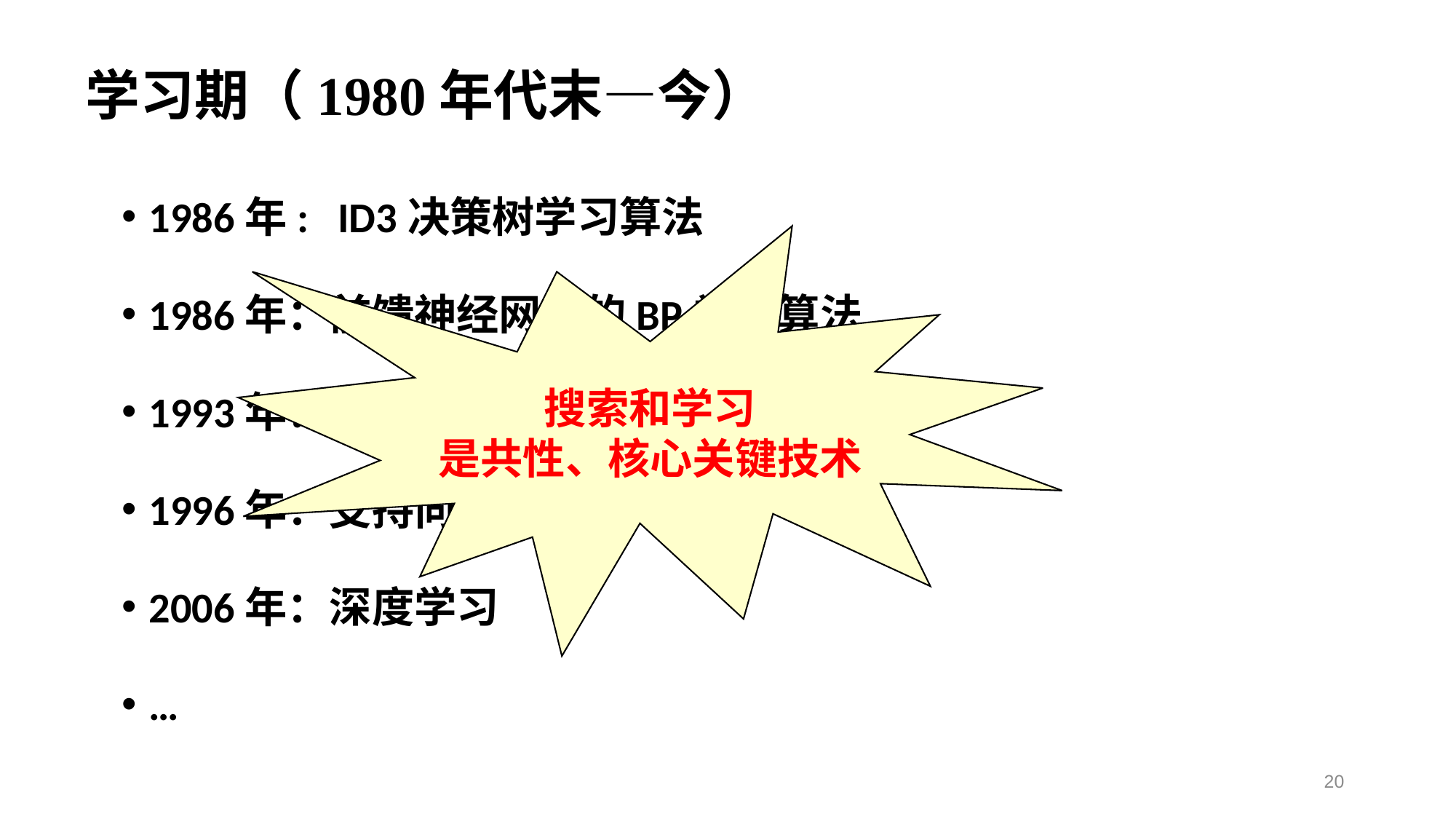

# 学习期（1980年代末—今）
1986年:   ID3决策树学习算法
1986年：前馈神经网络的BP学习算法
1993年：C4.5决策树学习
1996年：支持向量机学习
2006年：深度学习
…

搜索和学习
是共性、核心关键技术
20